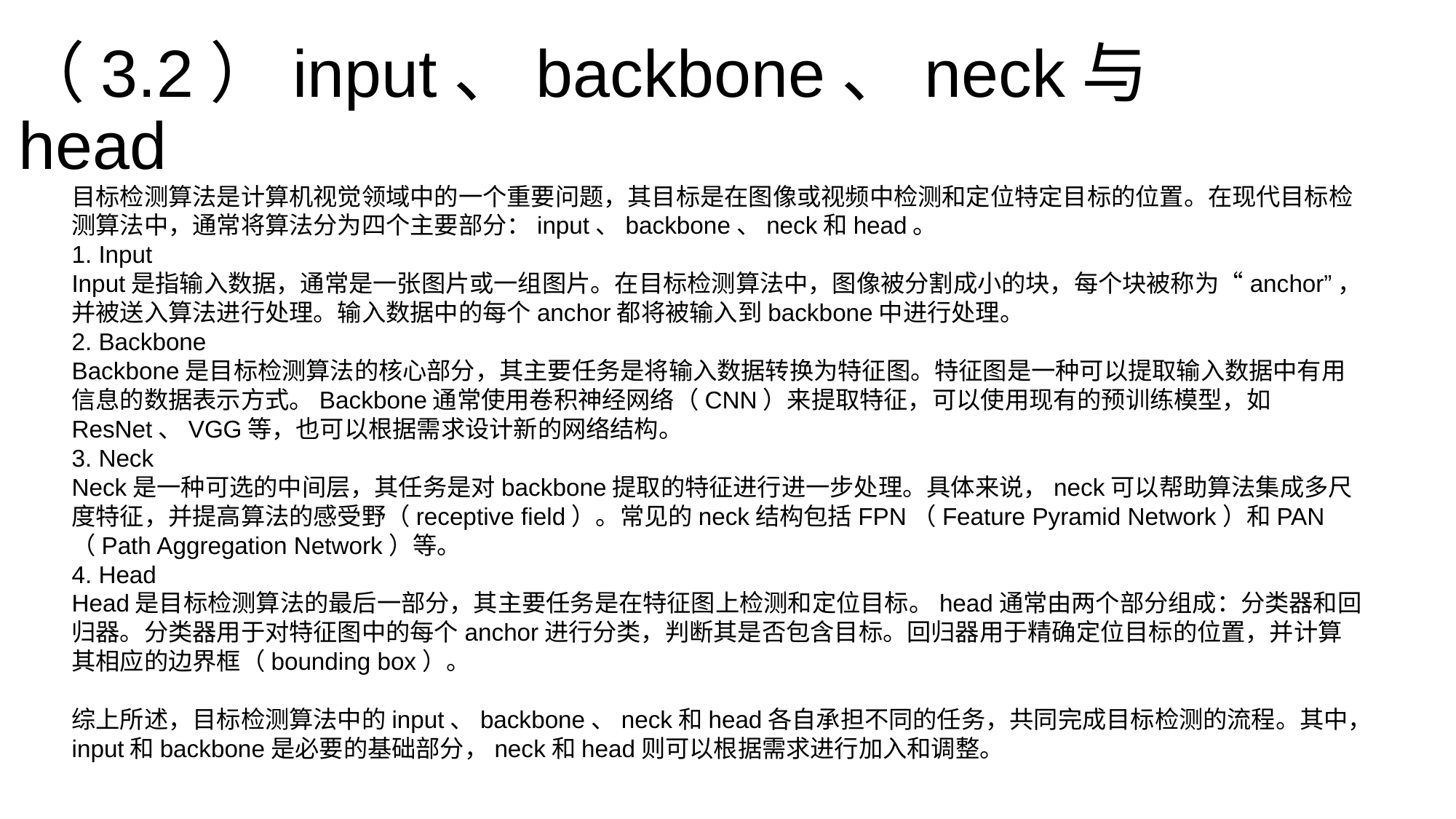

# （3.2）input、backbone、neck与head

目标检测算法是计算机视觉领域中的一个重要问题，其目标是在图像或视频中检测和定位特定目标的位置。在现代目标检测算法中，通常将算法分为四个主要部分：input、backbone、neck和head。
1. Input
Input是指输入数据，通常是一张图片或一组图片。在目标检测算法中，图像被分割成小的块，每个块被称为“anchor”，并被送入算法进行处理。输入数据中的每个anchor都将被输入到backbone中进行处理。
2. Backbone
Backbone是目标检测算法的核心部分，其主要任务是将输入数据转换为特征图。特征图是一种可以提取输入数据中有用信息的数据表示方式。Backbone通常使用卷积神经网络（CNN）来提取特征，可以使用现有的预训练模型，如ResNet、VGG等，也可以根据需求设计新的网络结构。
3. Neck
Neck是一种可选的中间层，其任务是对backbone提取的特征进行进一步处理。具体来说，neck可以帮助算法集成多尺度特征，并提高算法的感受野（receptive field）。常见的neck结构包括FPN（Feature Pyramid Network）和PAN（Path Aggregation Network）等。
4. Head
Head是目标检测算法的最后一部分，其主要任务是在特征图上检测和定位目标。head通常由两个部分组成：分类器和回归器。分类器用于对特征图中的每个anchor进行分类，判断其是否包含目标。回归器用于精确定位目标的位置，并计算其相应的边界框（bounding box）。

综上所述，目标检测算法中的input、backbone、neck和head各自承担不同的任务，共同完成目标检测的流程。其中，input和backbone是必要的基础部分，neck和head则可以根据需求进行加入和调整。